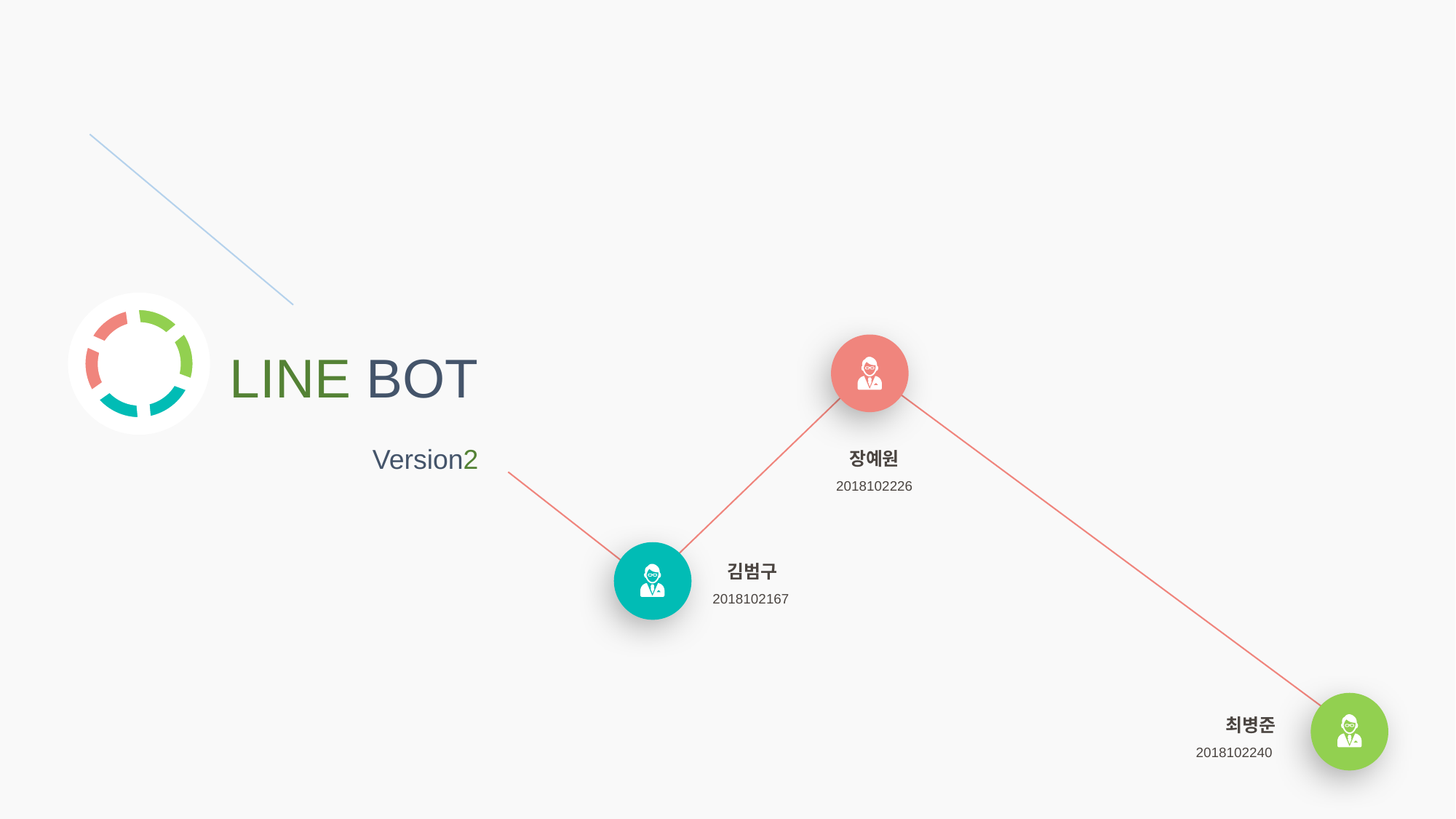

LINE BOT
Version2

장예원
2018102226

김범구
2018102167

최병준
2018102240